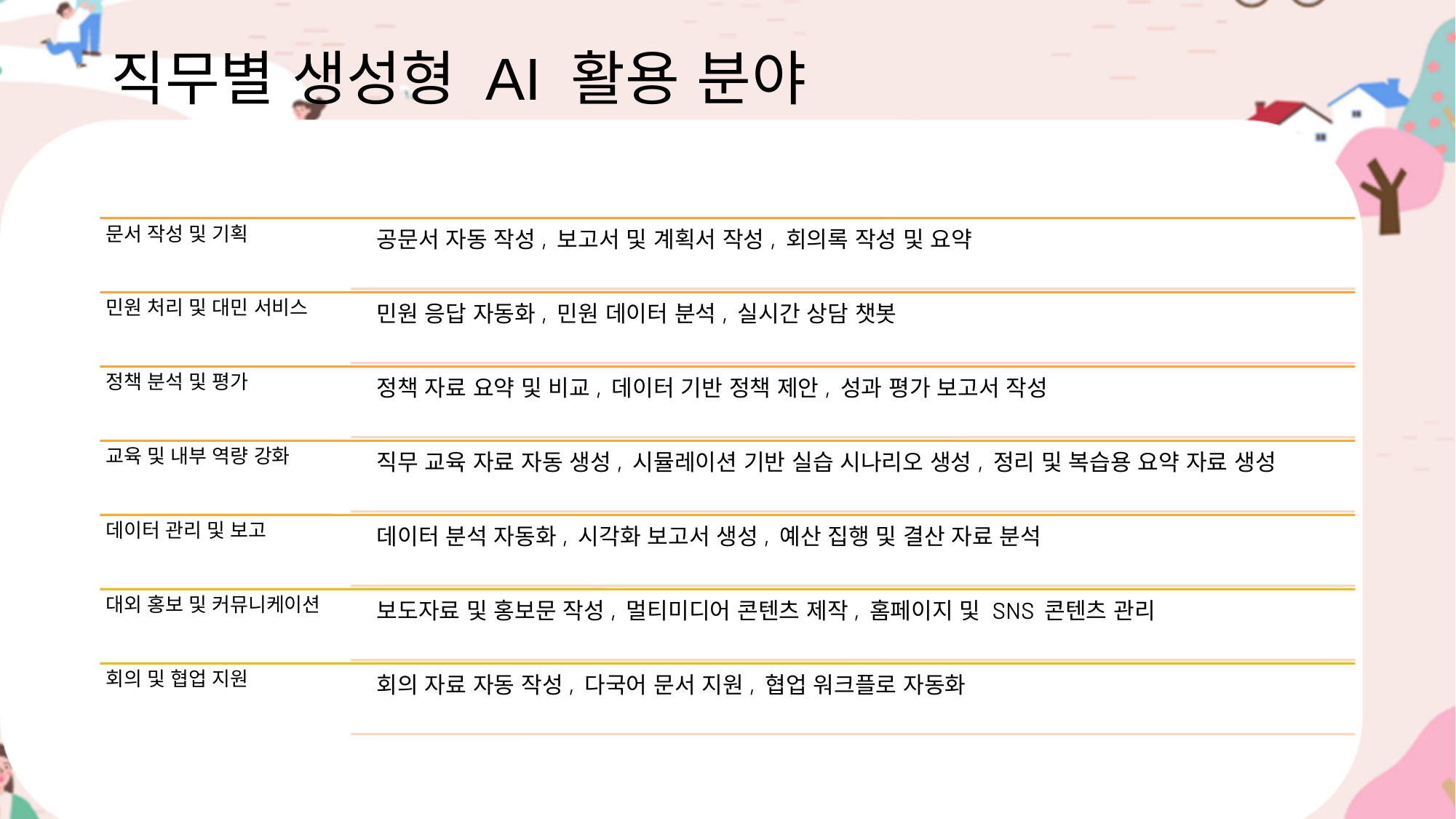

# 직무별 생성형 AI 활용 분야
문서 작성 및 기획
공문서 자동 작성, 보고서 및 계획서 작성, 회의록 작성 및 요약
민원 처리 및 대민 서비스
민원 응답 자동화, 민원 데이터 분석, 실시간 상담 챗봇
정책 분석 및 평가
정책 자료 요약 및 비교, 데이터 기반 정책 제안, 성과 평가 보고서 작성
교육 및 내부 역량 강화
직무 교육 자료 자동 생성, 시뮬레이션 기반 실습 시나리오 생성, 정리 및 복습용 요약 자료 생성
데이터 관리 및 보고
데이터 분석 자동화, 시각화 보고서 생성, 예산 집행 및 결산 자료 분석
대외 홍보 및 커뮤니케이션
보도자료 및 홍보문 작성, 멀티미디어 콘텐츠 제작, 홈페이지 및 SNS 콘텐츠 관리
회의 및 협업 지원
회의 자료 자동 작성, 다국어 문서 지원, 협업 워크플로 자동화